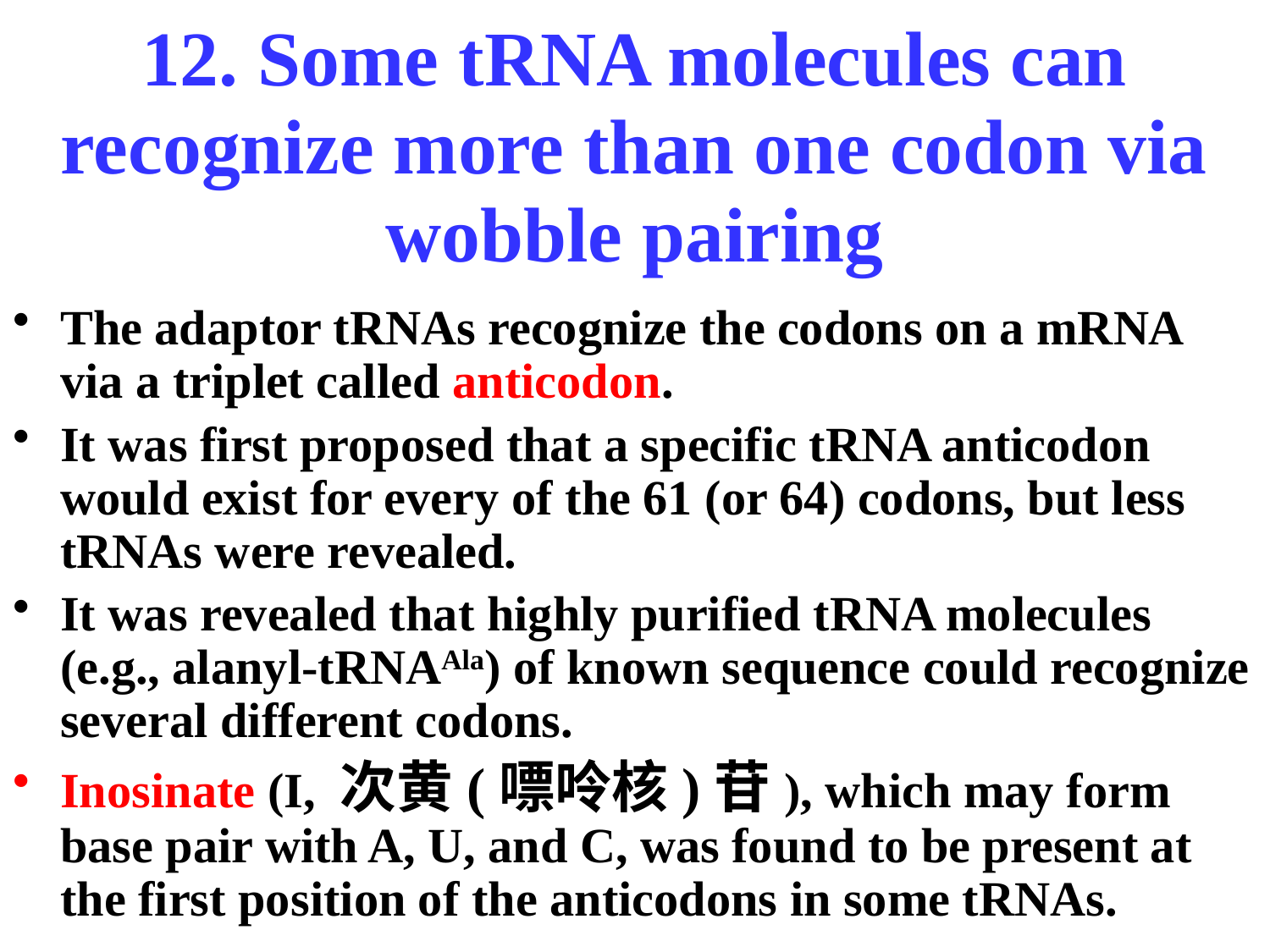

# 12. Some tRNA molecules can recognize more than one codon via wobble pairing
The adaptor tRNAs recognize the codons on a mRNA via a triplet called anticodon.
It was first proposed that a specific tRNA anticodon would exist for every of the 61 (or 64) codons, but less tRNAs were revealed.
It was revealed that highly purified tRNA molecules  (e.g., alanyl-tRNAAla) of known sequence could recognize several different codons.
Inosinate (I, 次黄(嘌呤核)苷), which may form base pair with A, U, and C, was found to be present at the first position of the anticodons in some tRNAs.